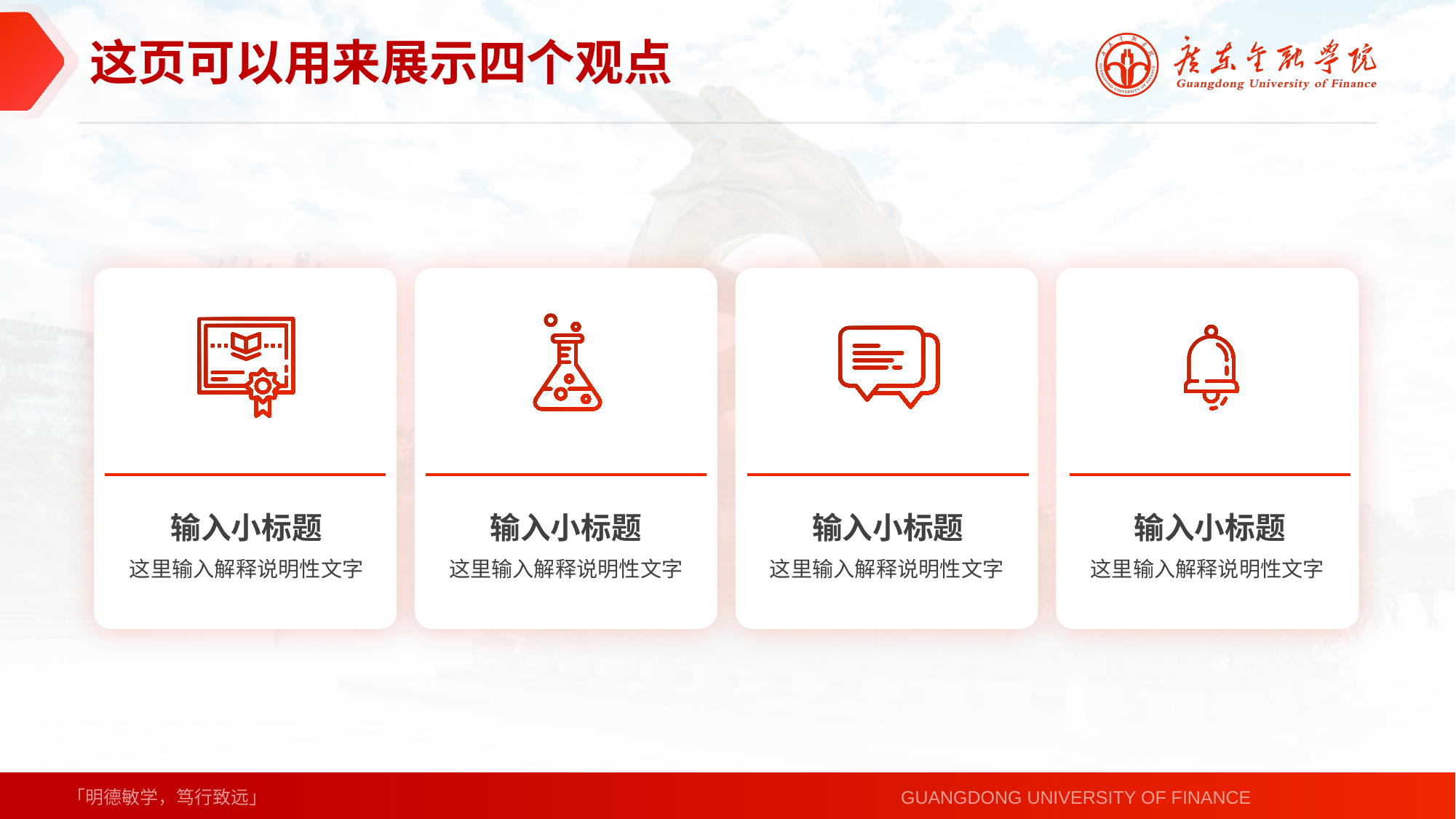

这页可以用来展示四个观点

输入小标题
输入小标题
输入小标题
输入小标题
这里输入解释说明性文字
这里输入解释说明性文字
这里输入解释说明性文字
这里输入解释说明性文字